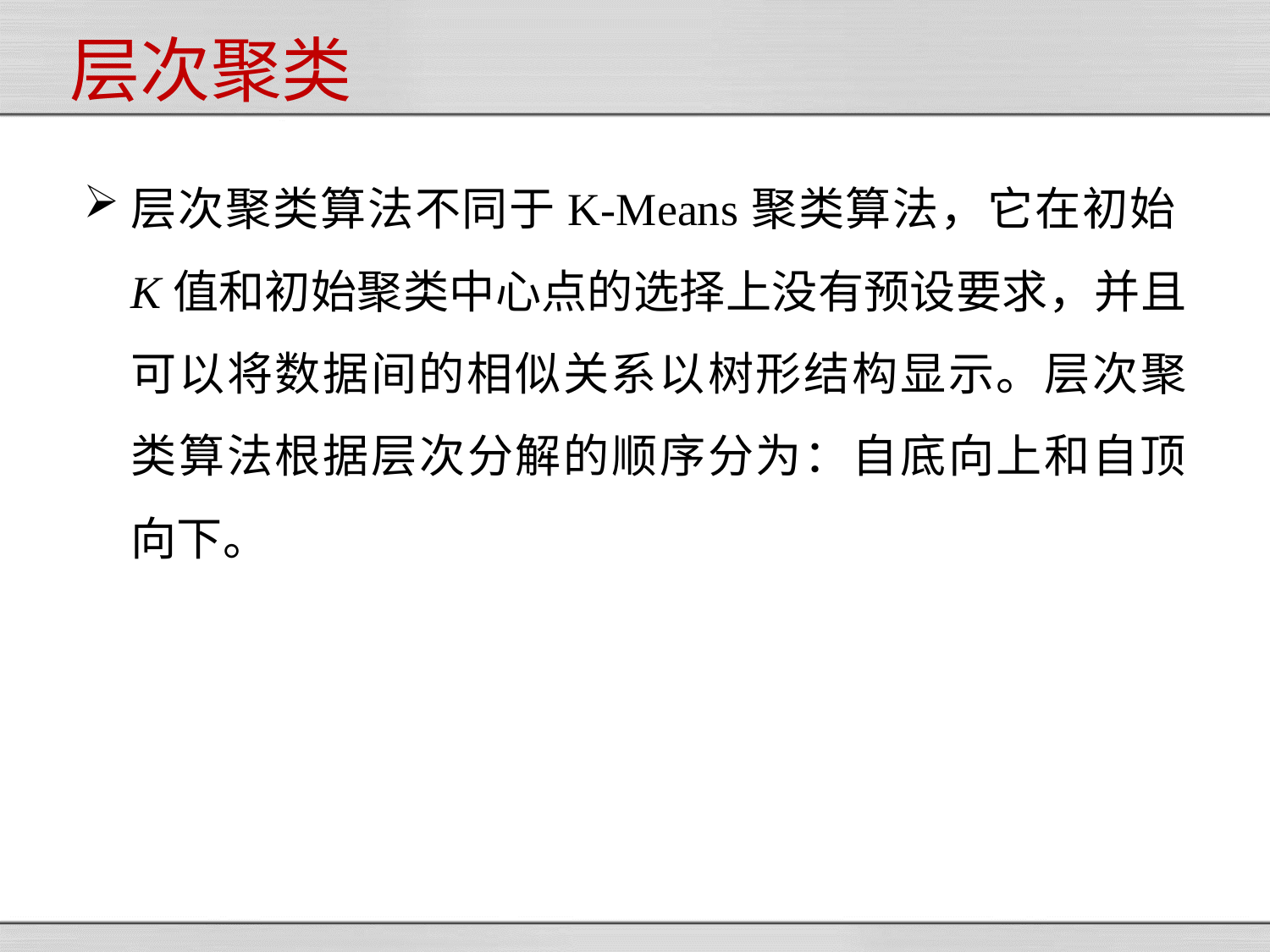

层次聚类
层次聚类算法不同于K-Means聚类算法，它在初始K值和初始聚类中心点的选择上没有预设要求，并且可以将数据间的相似关系以树形结构显示。层次聚类算法根据层次分解的顺序分为：自底向上和自顶向下。